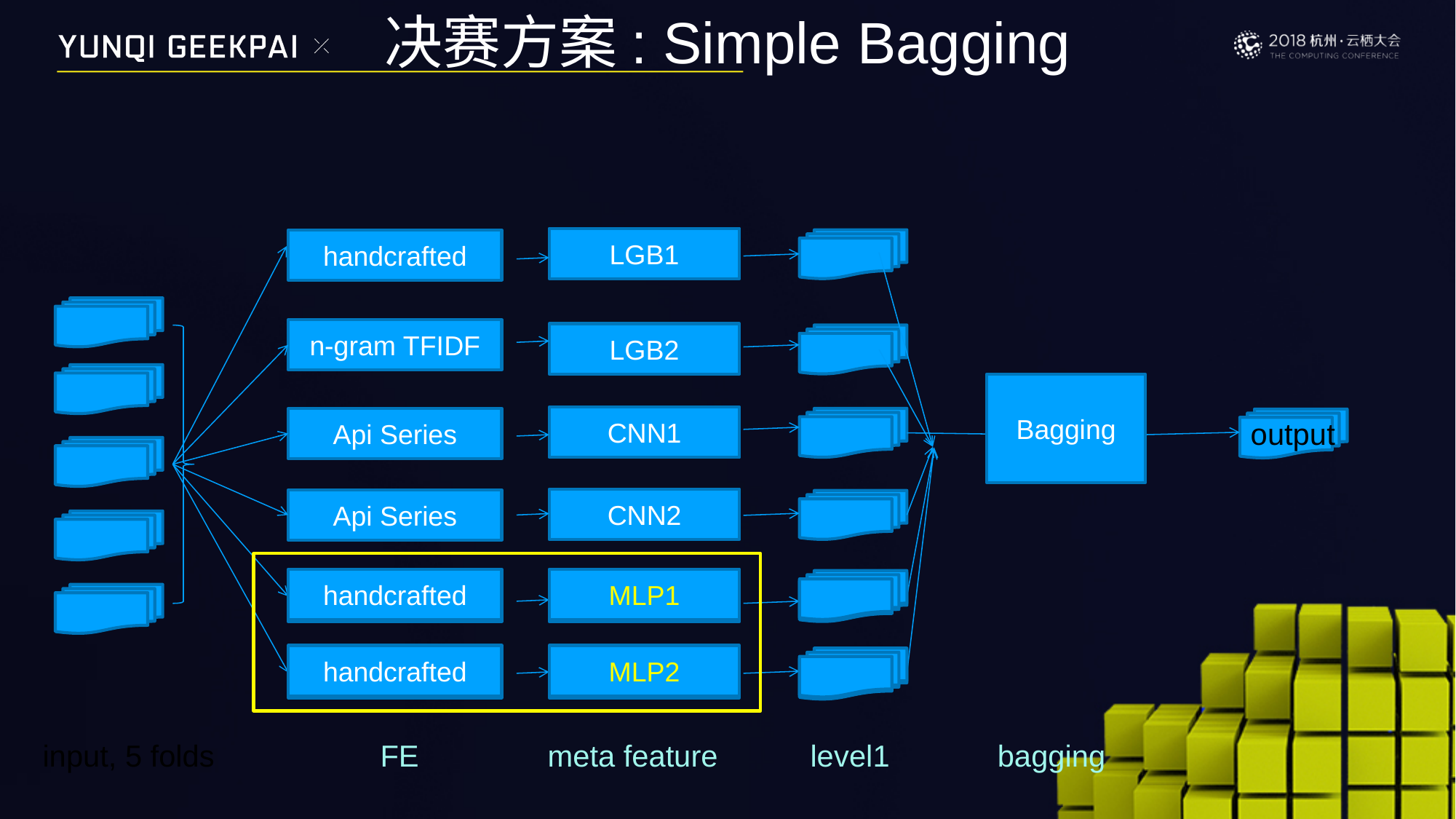

# 决赛方案: Simple Bagging
LGB1
handcrafted

n-gram TFIDF
LGB2

Bagging
CNN1
Api Series

output

CNN2
Api Series

handcrafted
MLP1

handcrafted
MLP1

handcrafted
MLP2
handcrafted
MLP2

FE
meta feature
level1
bagging
input, 5 folds